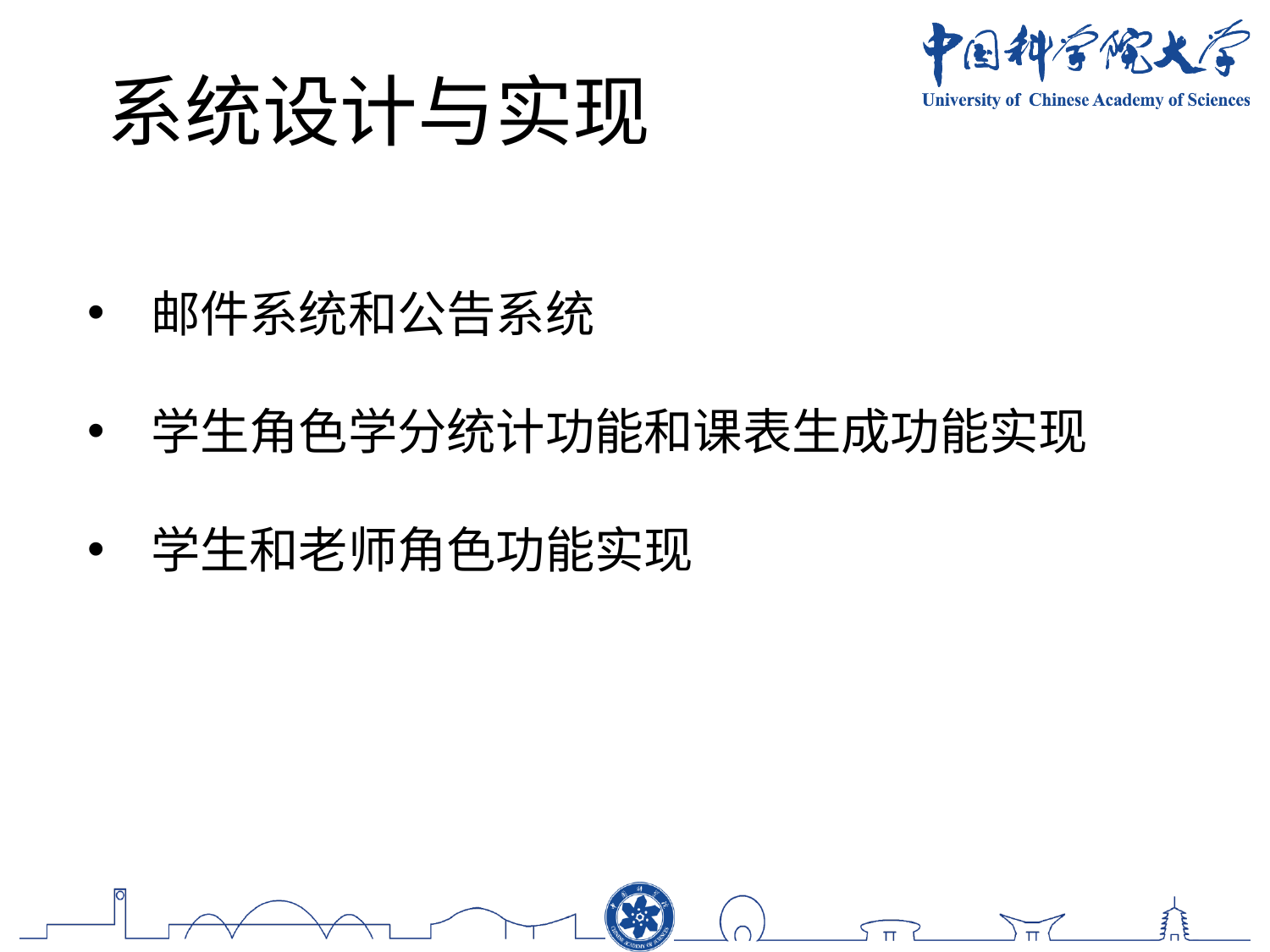

系统设计与实现
邮件系统和公告系统

学生角色学分统计功能和课表生成功能实现

学生和老师角色功能实现